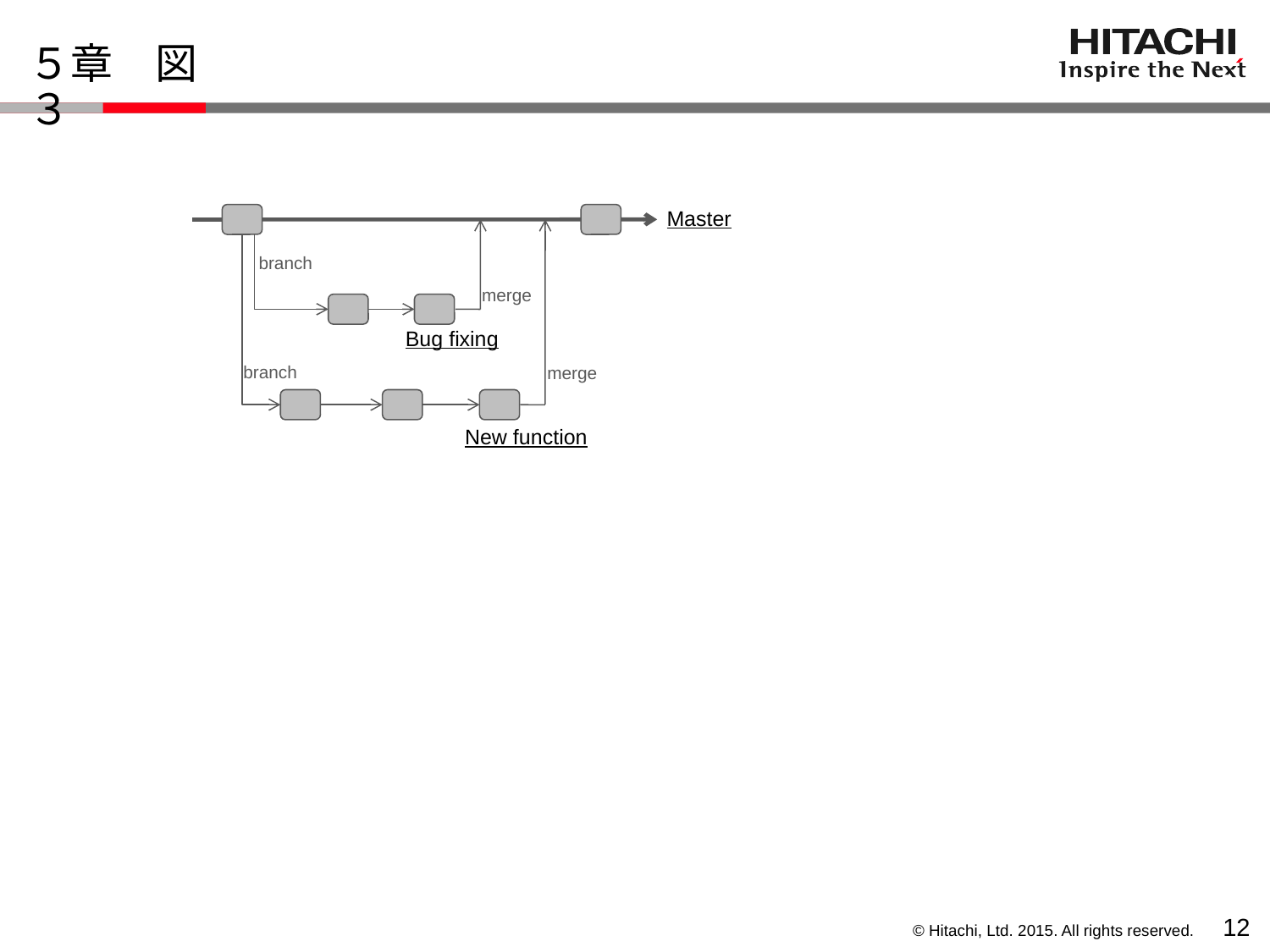

# ５章　図３
Master

branch
merge

Bug fixing
branch
merge

New function
12